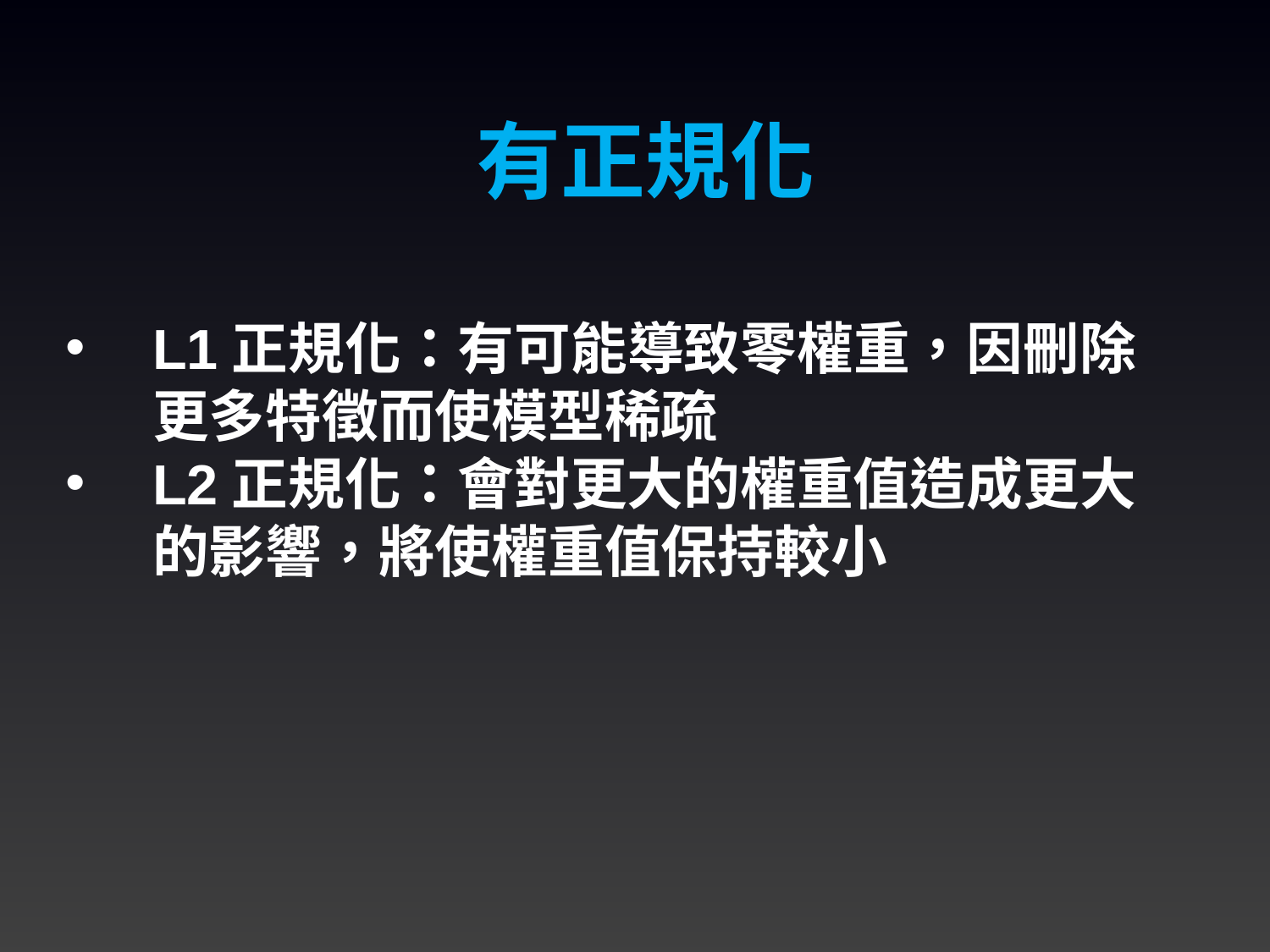

有正規化
L1正規化：有可能導致零權重，因刪除更多特徵而使模型稀疏
L2正規化：會對更大的權重值造成更大的影響，將使權重值保持較小